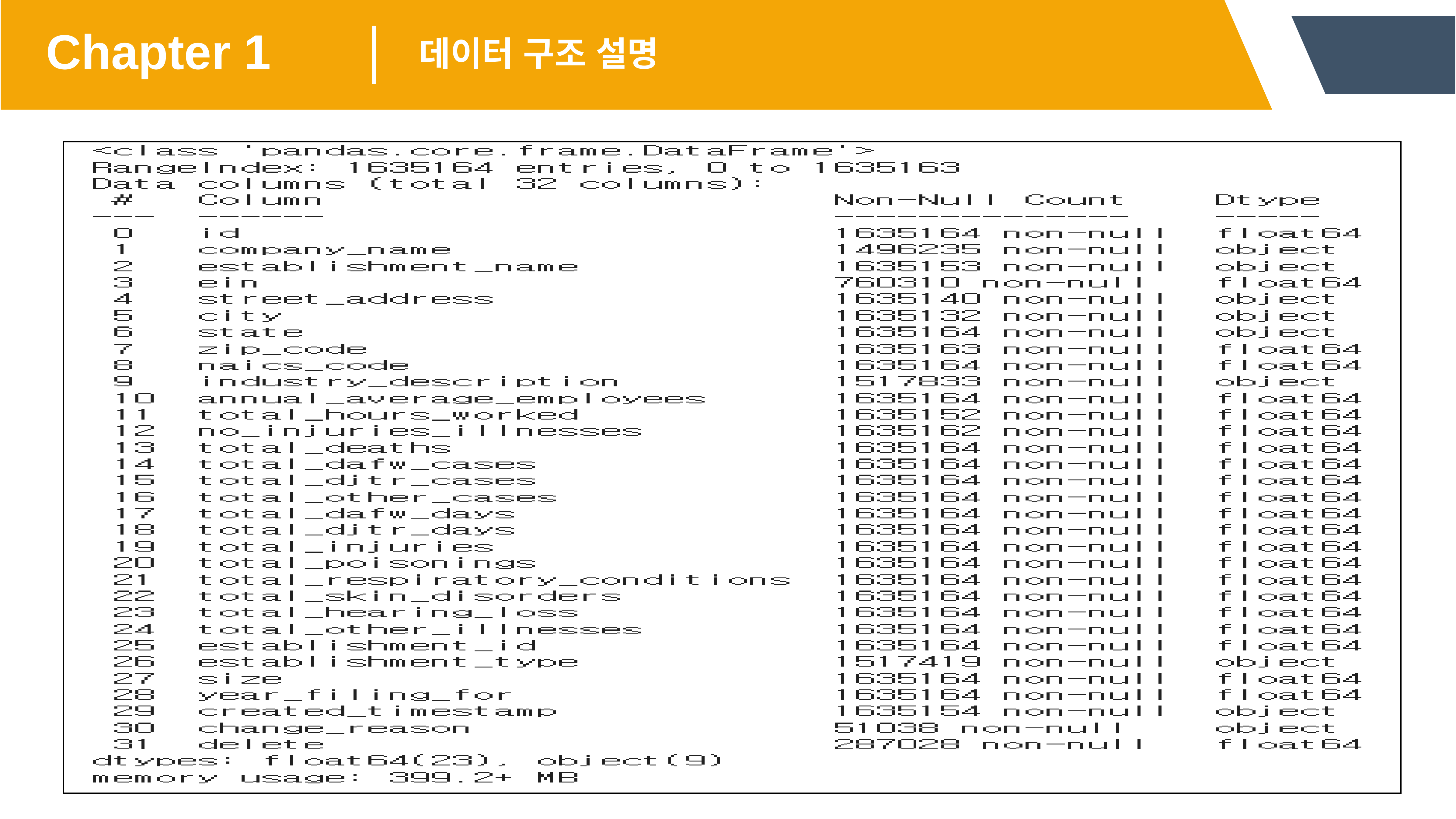

Chapter 1

데이터 구조 설명

SATETY !
SATETY !